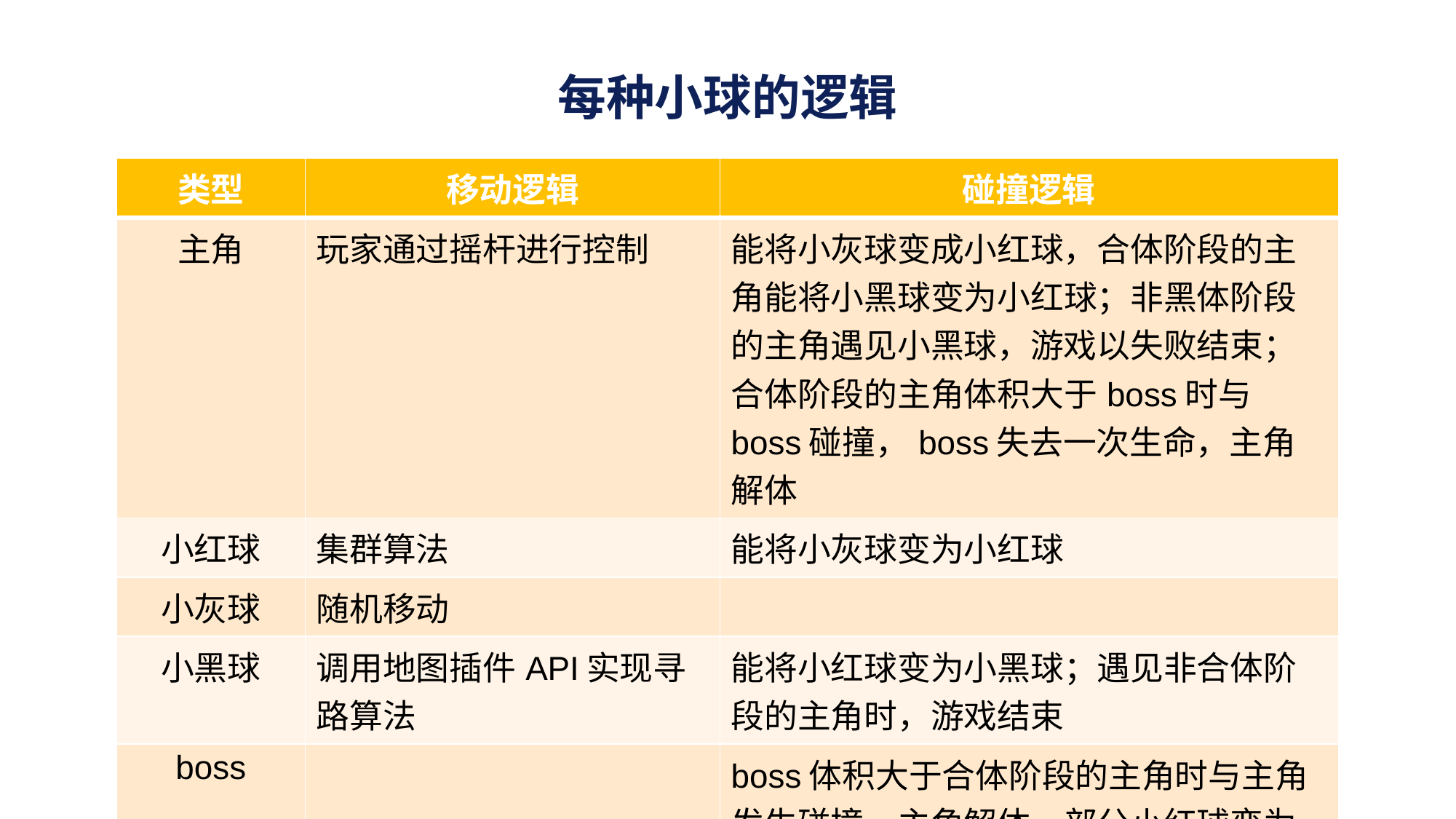

每种小球的逻辑
| 类型 | 移动逻辑 | 碰撞逻辑 |
| --- | --- | --- |
| 主角 | 玩家通过摇杆进行控制 | 能将小灰球变成小红球，合体阶段的主角能将小黑球变为小红球；非黑体阶段的主角遇见小黑球，游戏以失败结束；合体阶段的主角体积大于boss时与boss碰撞，boss失去一次生命，主角解体 |
| 小红球 | 集群算法 | 能将小灰球变为小红球 |
| 小灰球 | 随机移动 |  |
| 小黑球 | 调用地图插件API实现寻路算法 | 能将小红球变为小黑球；遇见非合体阶段的主角时，游戏结束 |
| boss |  | boss体积大于合体阶段的主角时与主角发生碰撞，主角解体，部分小红球变为小黑球 |